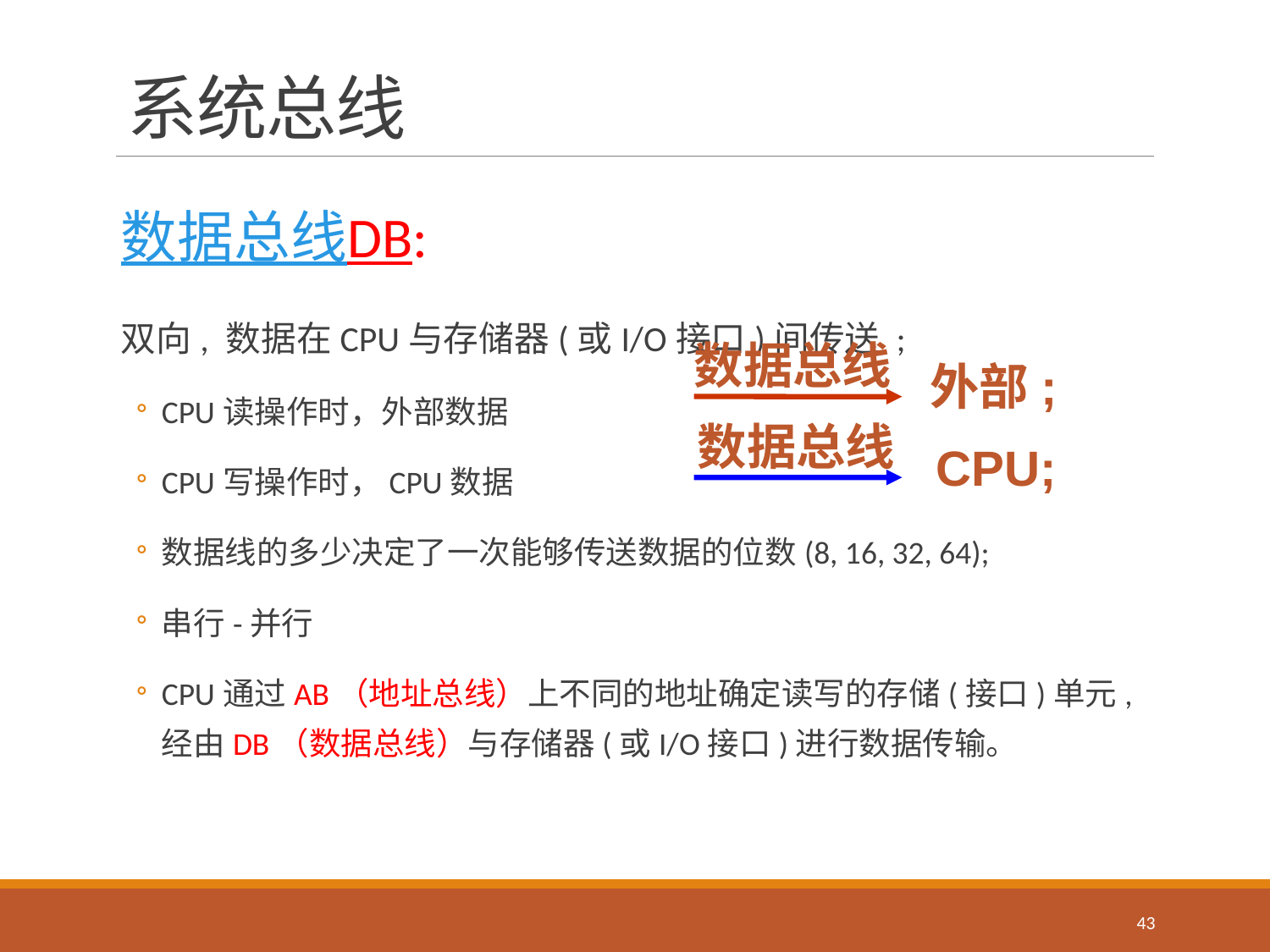

# 系统总线
数据总线DB:
双向, 数据在CPU与存储器(或I/O接口)间传送 ;
CPU读操作时，外部数据
CPU写操作时，CPU数据
数据线的多少决定了一次能够传送数据的位数(8, 16, 32, 64);
串行-并行
CPU通过AB（地址总线）上不同的地址确定读写的存储(接口)单元, 经由DB（数据总线）与存储器(或I/O接口)进行数据传输。
数据总线
外部;

数据总线
 CPU;

43